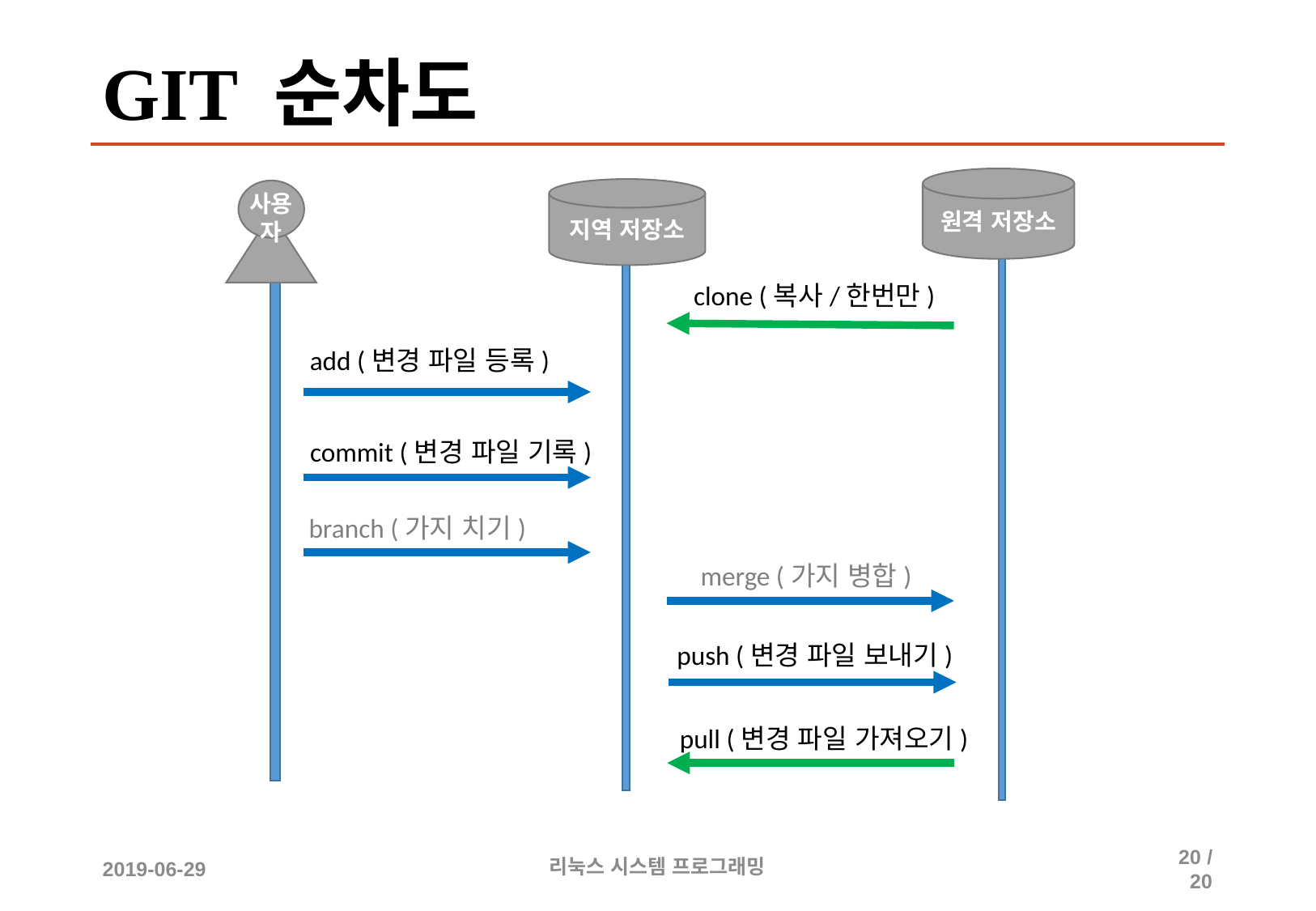

# GIT 순차도
원격 저장소
지역 저장소
사용자

clone (복사/한번만)
add (변경 파일 등록)
commit (변경 파일 기록)
branch (가지 치기)
merge (가지 병합)
push (변경 파일 보내기)
pull (변경 파일 가져오기)

2019-06-29
리눅스 시스템 프로그래밍
20 / 20